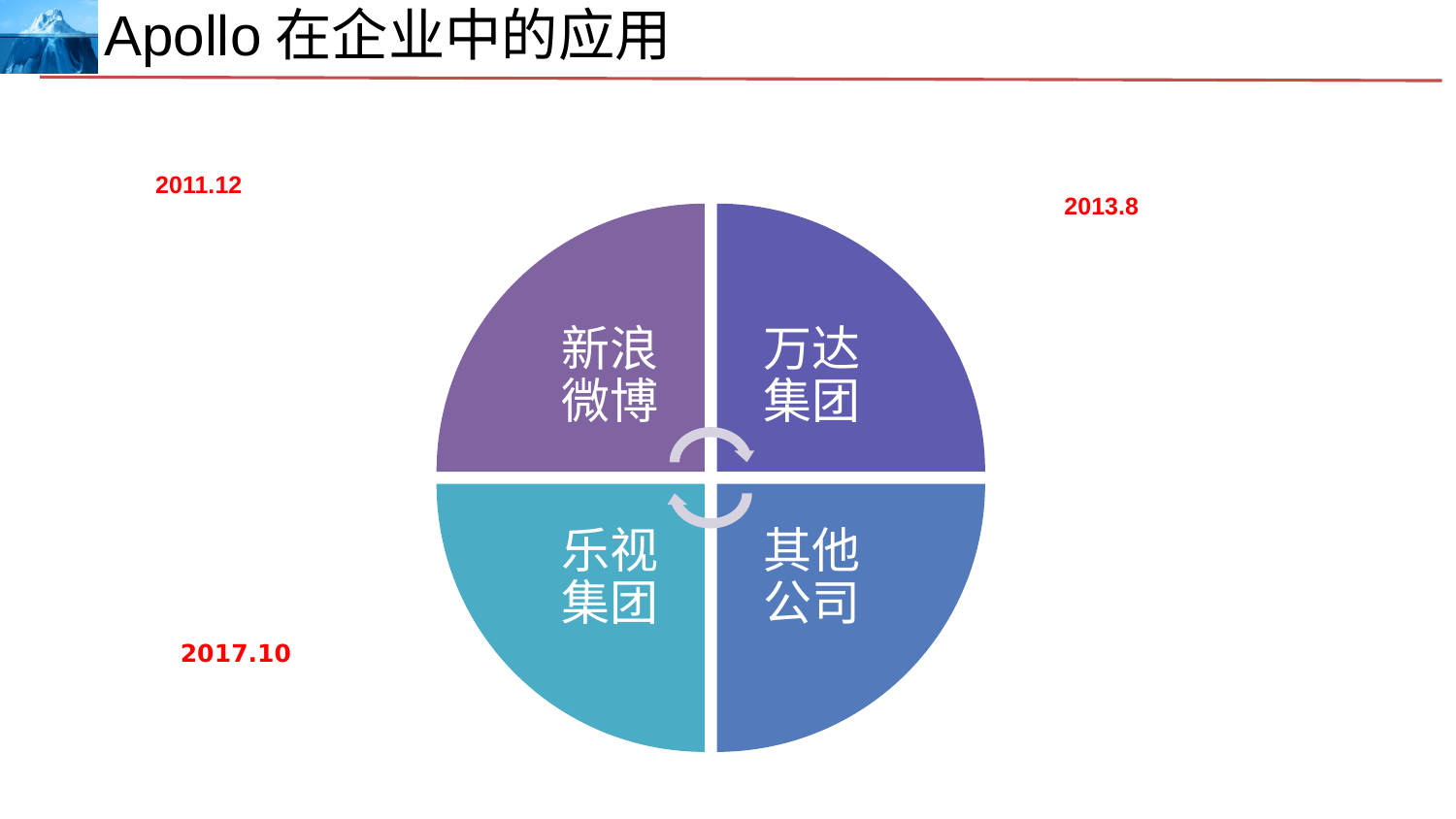

Apollo在企业中的应用
国家互联网中心：2000+设备
龙湖千丁：200+设备
货啦啦：200+设备
……

时间：2017.10~现在
规模：30000+设备
模式：私有设备
收益：统一资源管理、自动发布等

时间：2013.8 ~　现在
规模：2000+台设备
模式：私有设备
收益：回收15%空闲设备等
时间：2011.12～现在
规模：3000+台设备
模式：私有设备+阿里云
收益：自动发布、弹性等
新浪微博
万达集团
其他公司
乐视集团